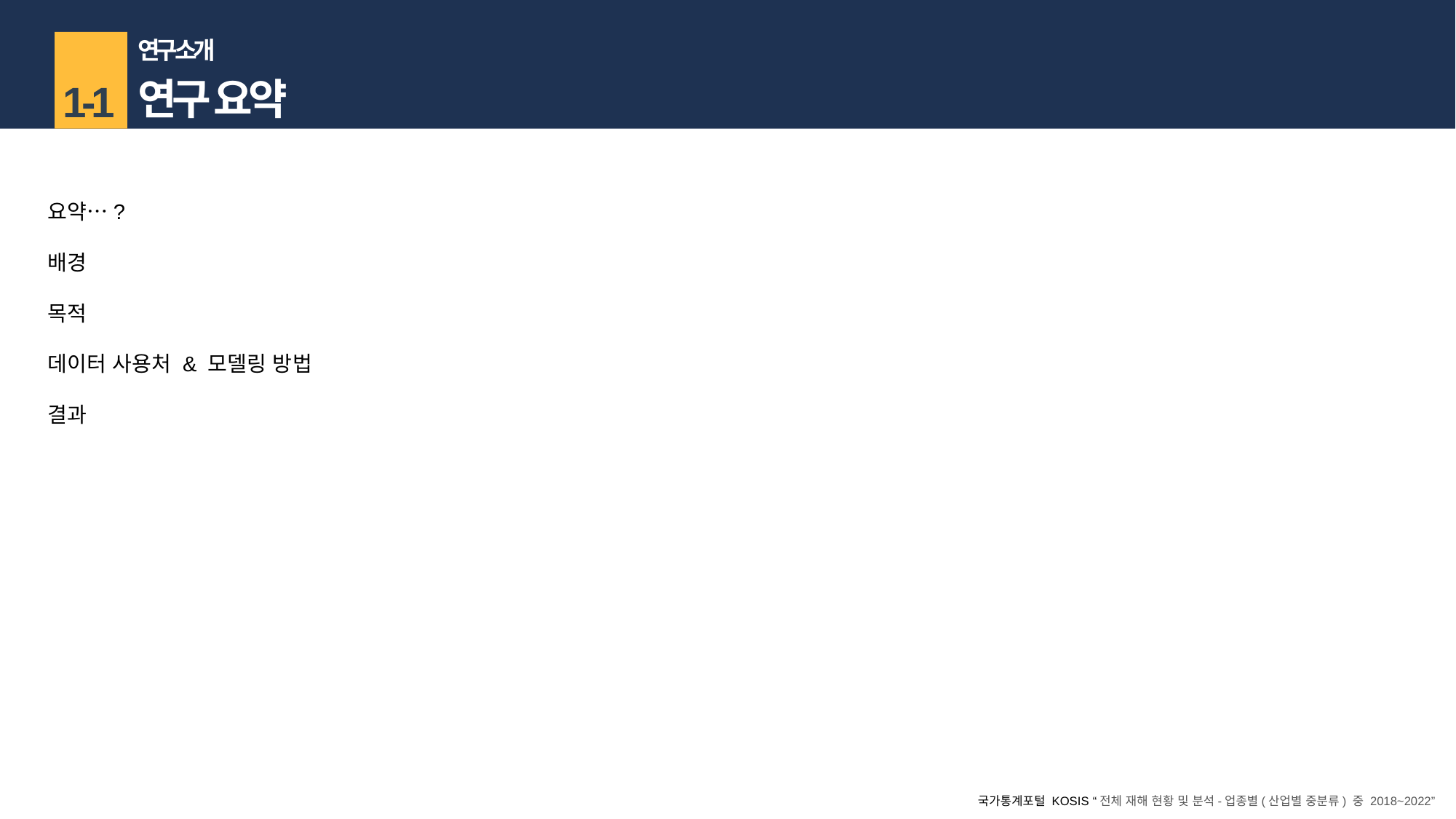

연구 소개

연구 요약
1-1
요약…?

배경

목적

데이터 사용처 & 모델링 방법

결과
국가통계포털 KOSIS “전체 재해 현황 및 분석-업종별(산업별 중분류) 중 2018~2022”